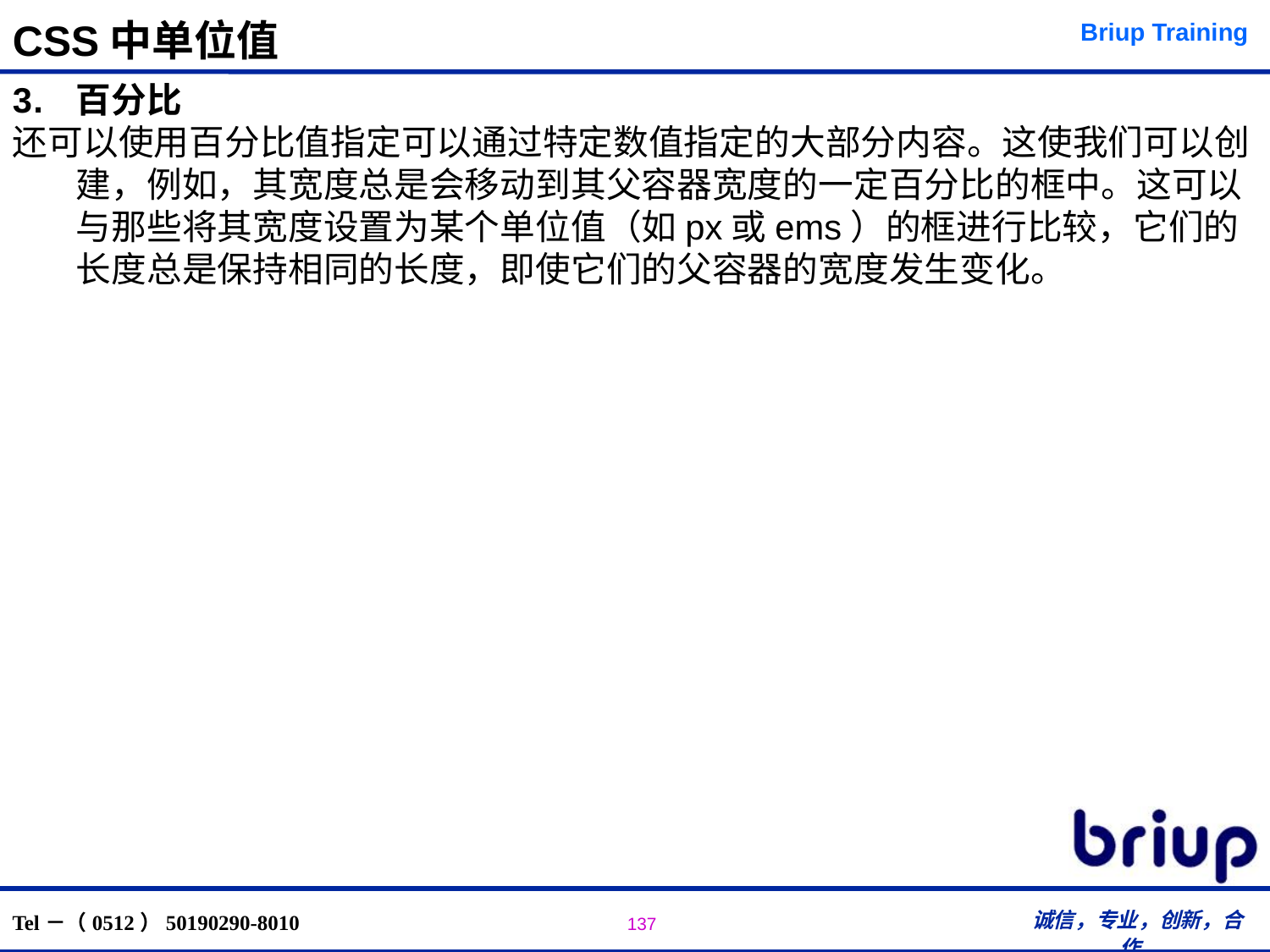

# CSS中单位值
百分比
还可以使用百分比值指定可以通过特定数值指定的大部分内容。这使我们可以创建，例如，其宽度总是会移动到其父容器宽度的一定百分比的框中。这可以与那些将其宽度设置为某个单位值（如px或ems）的框进行比较，它们的长度总是保持相同的长度，即使它们的父容器的宽度发生变化。